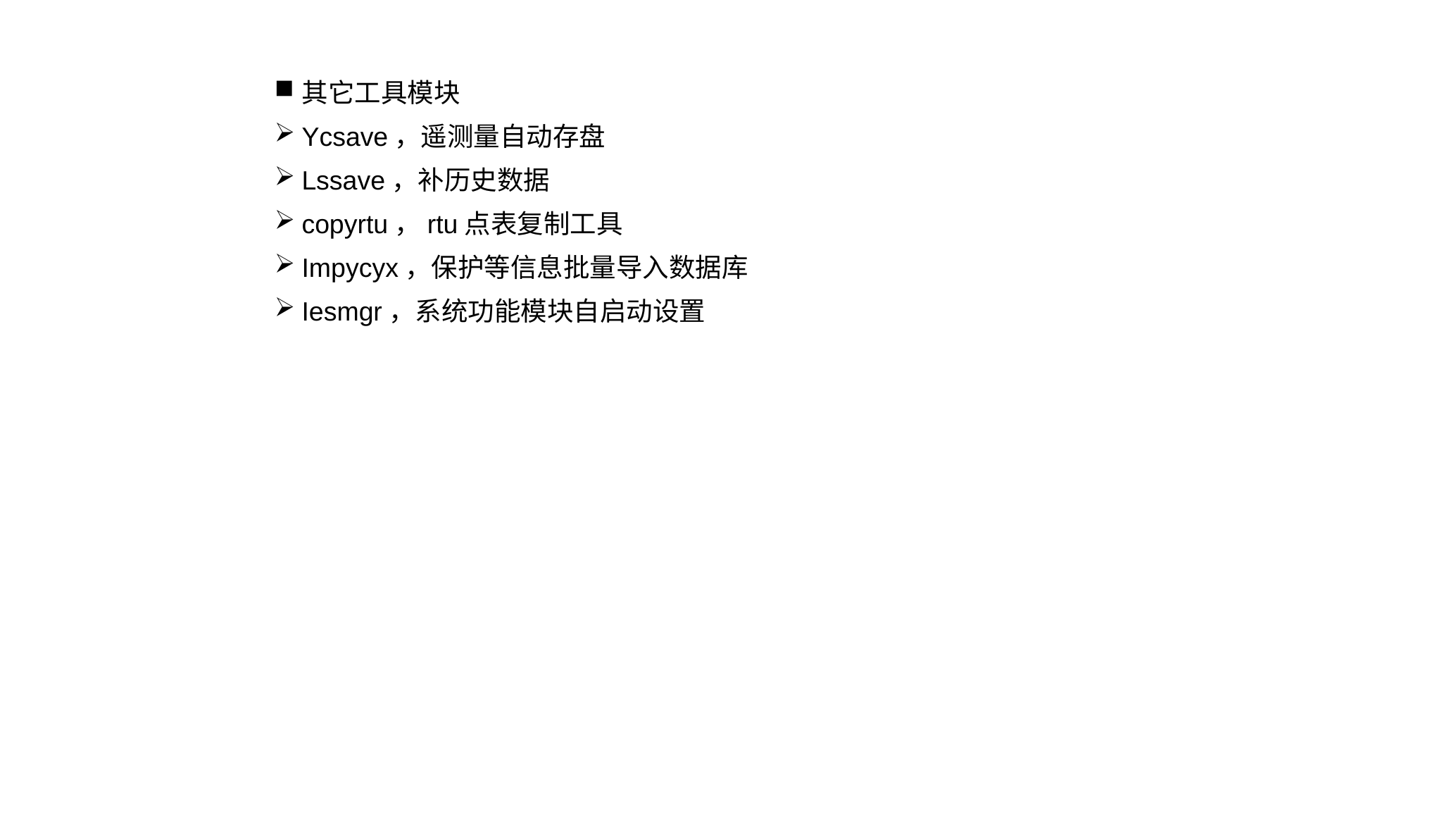

其它工具模块
Ycsave，遥测量自动存盘
Lssave，补历史数据
copyrtu，rtu点表复制工具
Impycyx，保护等信息批量导入数据库
Iesmgr，系统功能模块自启动设置